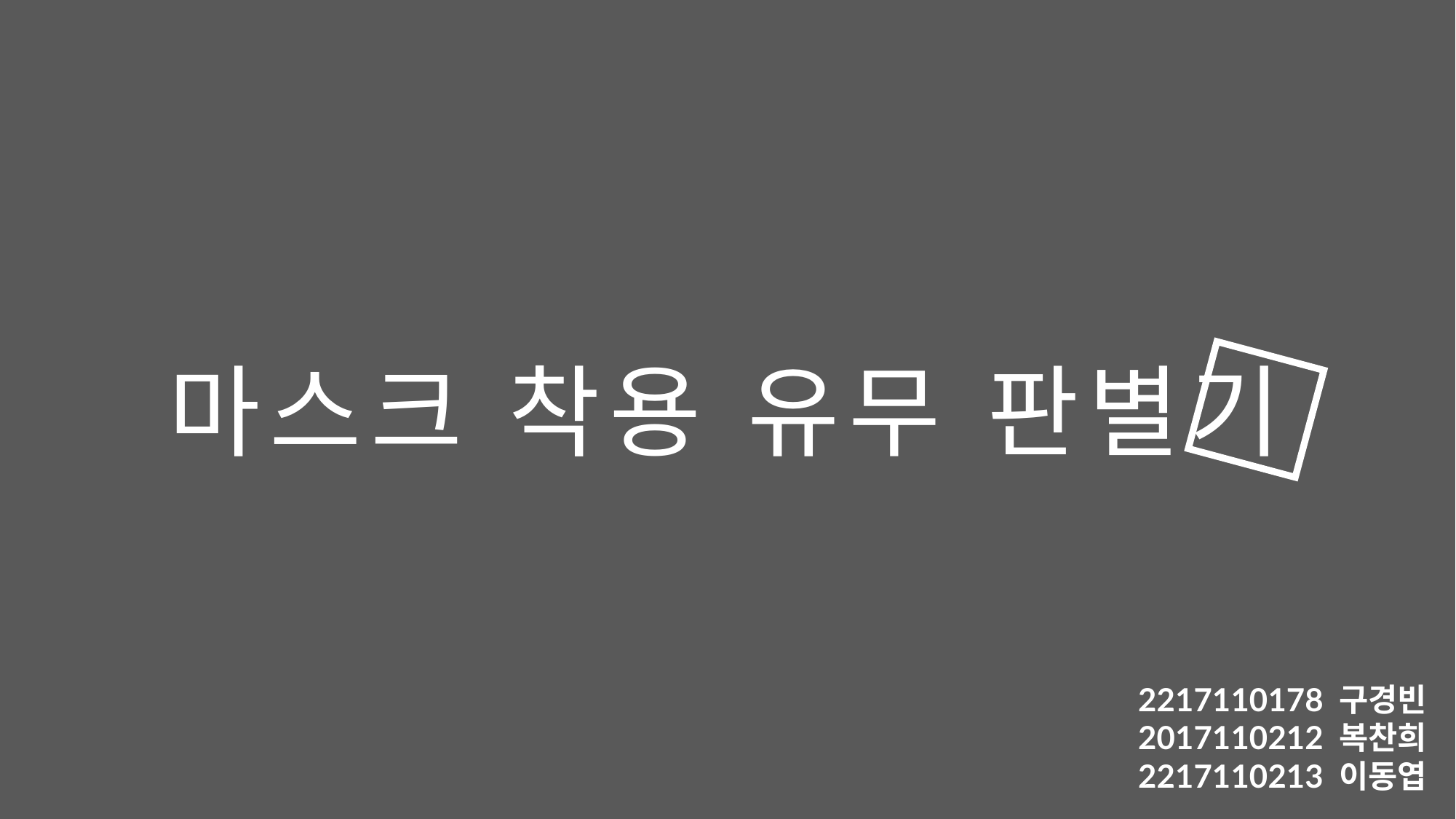

마스크 착용 유무 판별기

2217110178 구경빈
2017110212 복찬희
2217110213 이동엽